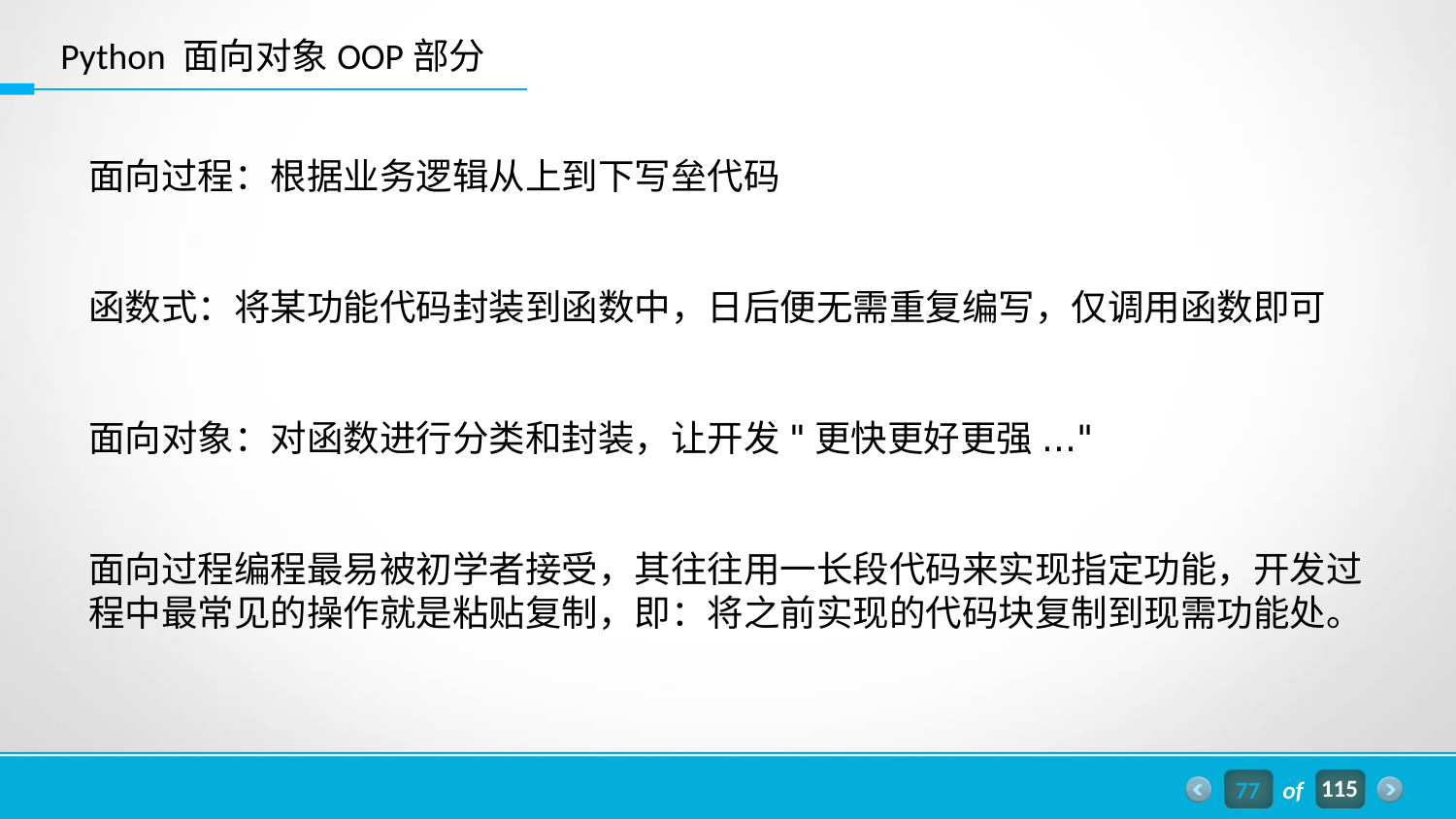

Python 面向对象OOP部分

面向过程：根据业务逻辑从上到下写垒代码

函数式：将某功能代码封装到函数中，日后便无需重复编写，仅调用函数即可

面向对象：对函数进行分类和封装，让开发"更快更好更强..."

面向过程编程最易被初学者接受，其往往用一长段代码来实现指定功能，开发过程中最常见的操作就是粘贴复制，即：将之前实现的代码块复制到现需功能处。
77